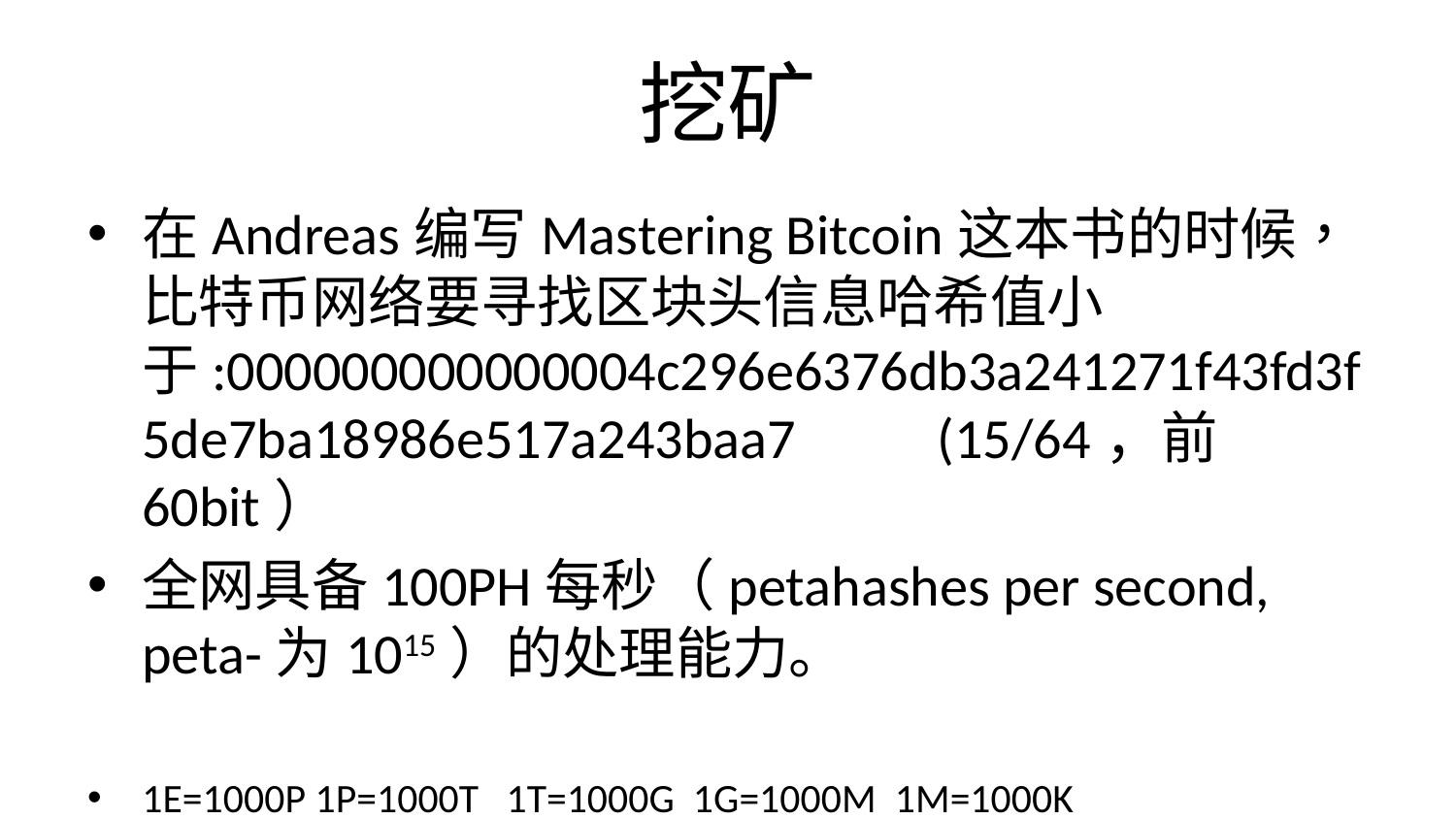

# 挖矿
在Andreas编写Mastering Bitcoin这本书的时候，⽐特币⽹络要寻找区块头信息哈希值⼩于:000000000000004c296e6376db3a241271f43fd3f5de7ba18986e517a243baa7           (15/64，前60bit）
全网具备100PH每秒（petahashes per second, peta-为1015）的处理能⼒。

1E=1000P 1P=1000T   1T=1000G  1G=1000M  1M=1000K